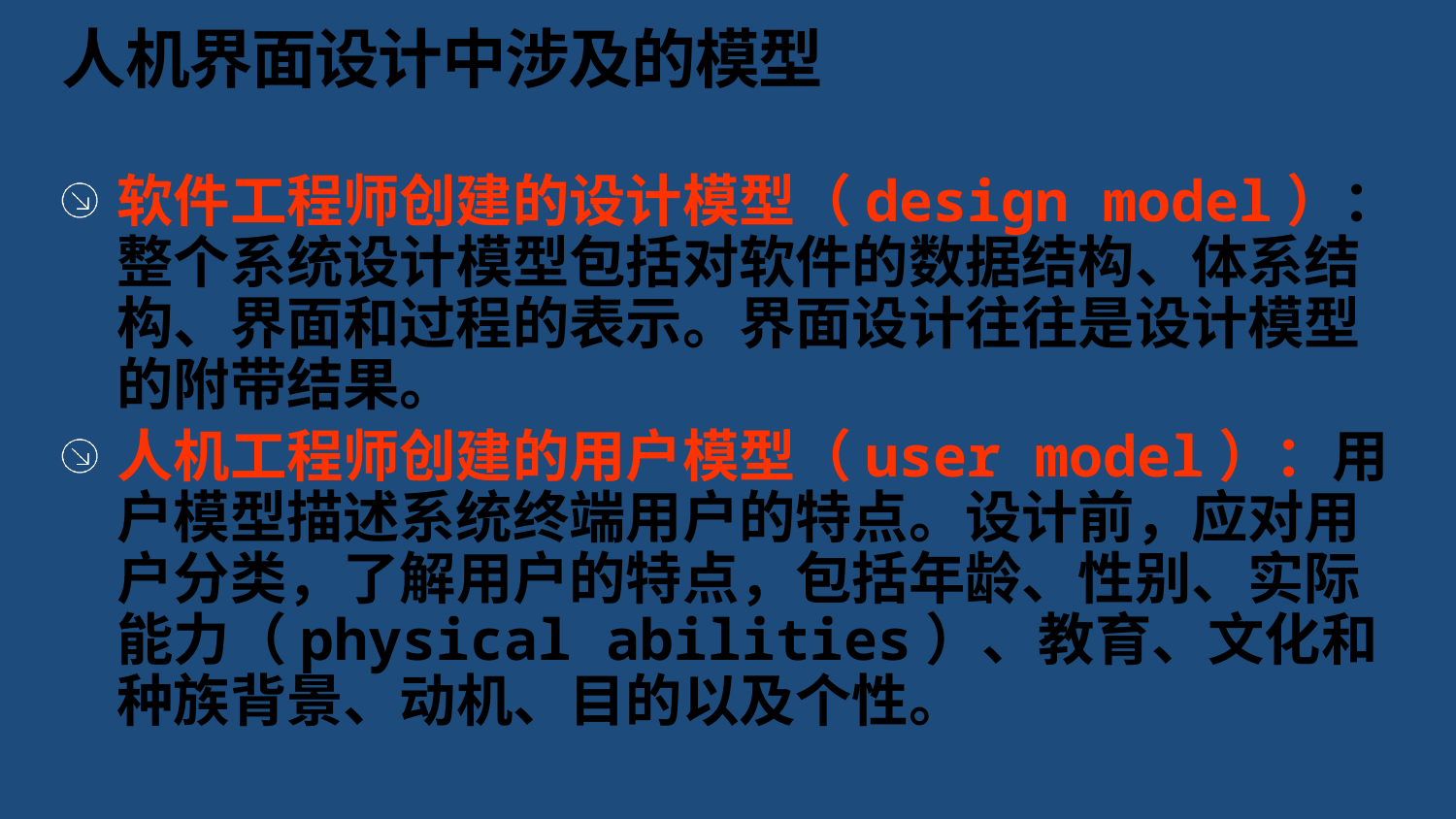

# 人机界面设计中涉及的模型
软件工程师创建的设计模型（design model）：整个系统设计模型包括对软件的数据结构、体系结构、界面和过程的表示。界面设计往往是设计模型的附带结果。
人机工程师创建的用户模型（user model）：用户模型描述系统终端用户的特点。设计前，应对用户分类，了解用户的特点，包括年龄、性别、实际能力（physical abilities）、教育、文化和种族背景、动机、目的以及个性。